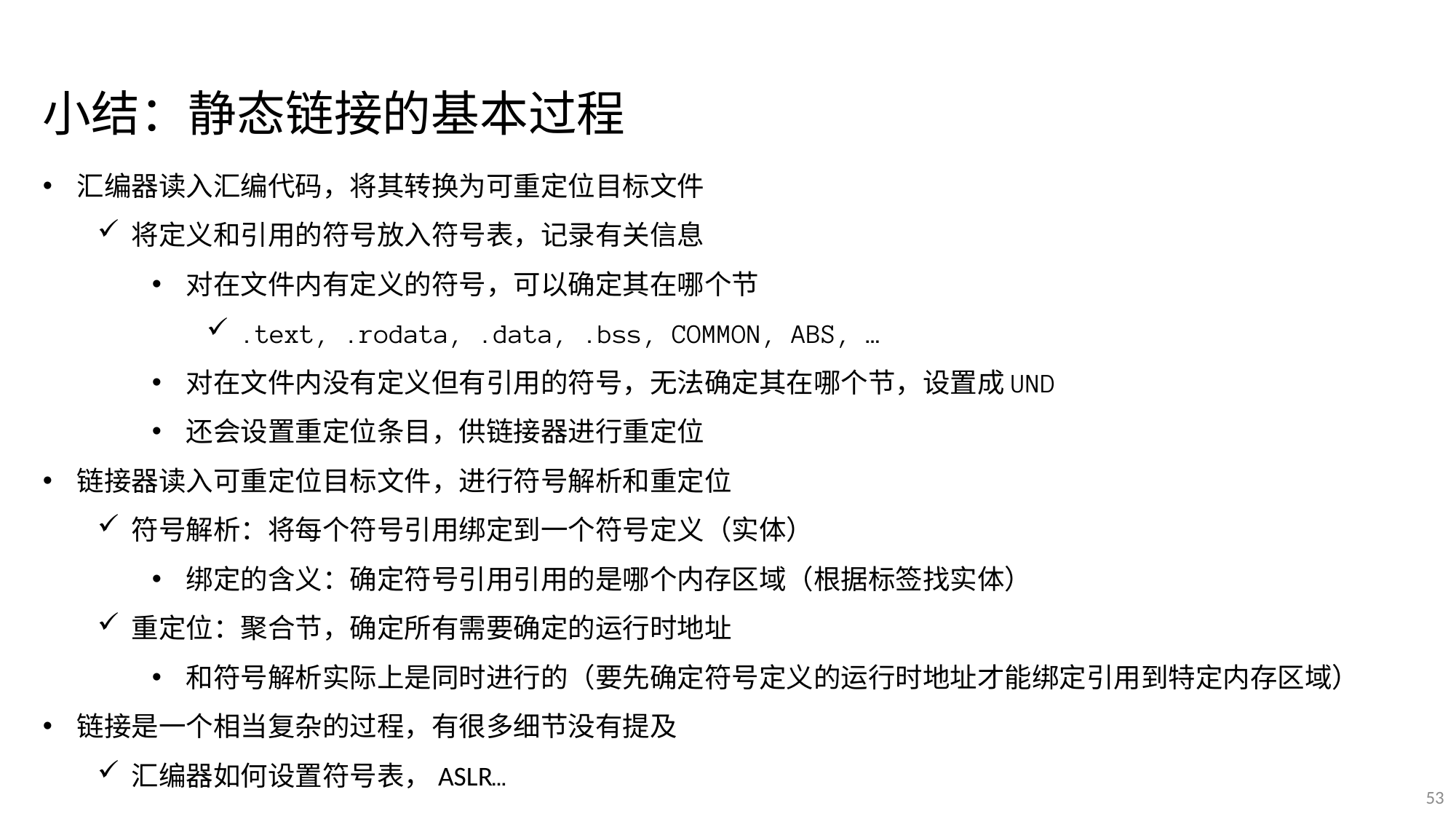

小结：静态链接的基本过程
汇编器读入汇编代码，将其转换为可重定位目标文件
将定义和引用的符号放入符号表，记录有关信息
对在文件内有定义的符号，可以确定其在哪个节
.text, .rodata, .data, .bss, COMMON, ABS, …
对在文件内没有定义但有引用的符号，无法确定其在哪个节，设置成UND
还会设置重定位条目，供链接器进行重定位
链接器读入可重定位目标文件，进行符号解析和重定位
符号解析：将每个符号引用绑定到一个符号定义（实体）
绑定的含义：确定符号引用引用的是哪个内存区域（根据标签找实体）
重定位：聚合节，确定所有需要确定的运行时地址
和符号解析实际上是同时进行的（要先确定符号定义的运行时地址才能绑定引用到特定内存区域）
链接是一个相当复杂的过程，有很多细节没有提及
汇编器如何设置符号表，ASLR…
53